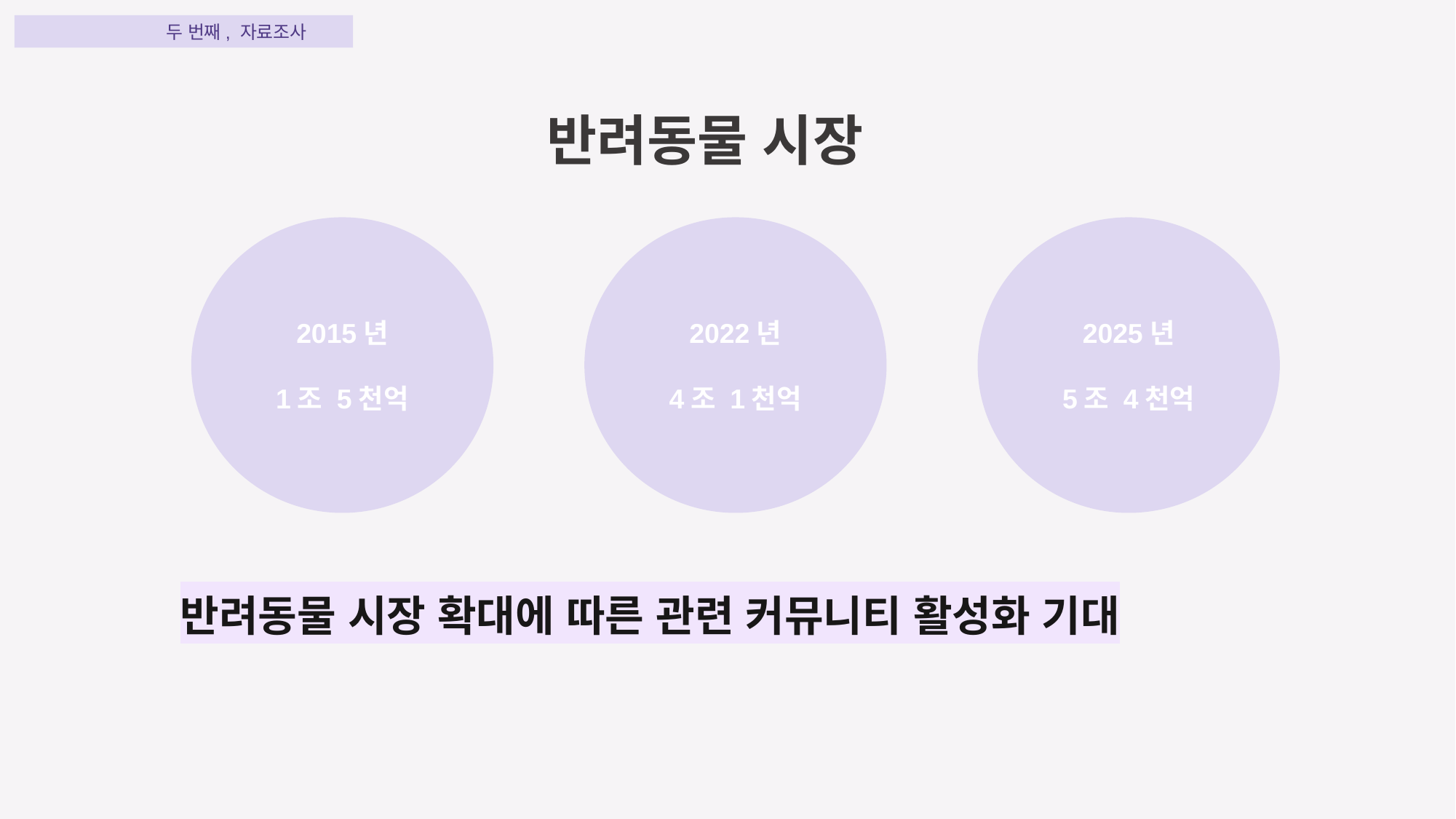

프로젝트개요 두 번째, 자료조사
반려동물 시장

     반려동물 시장 확대에 따른 관련 커뮤니티 활성화 기대

2015년

1조 5천억
2022년

4조 1천억
2025년

5조 4천억